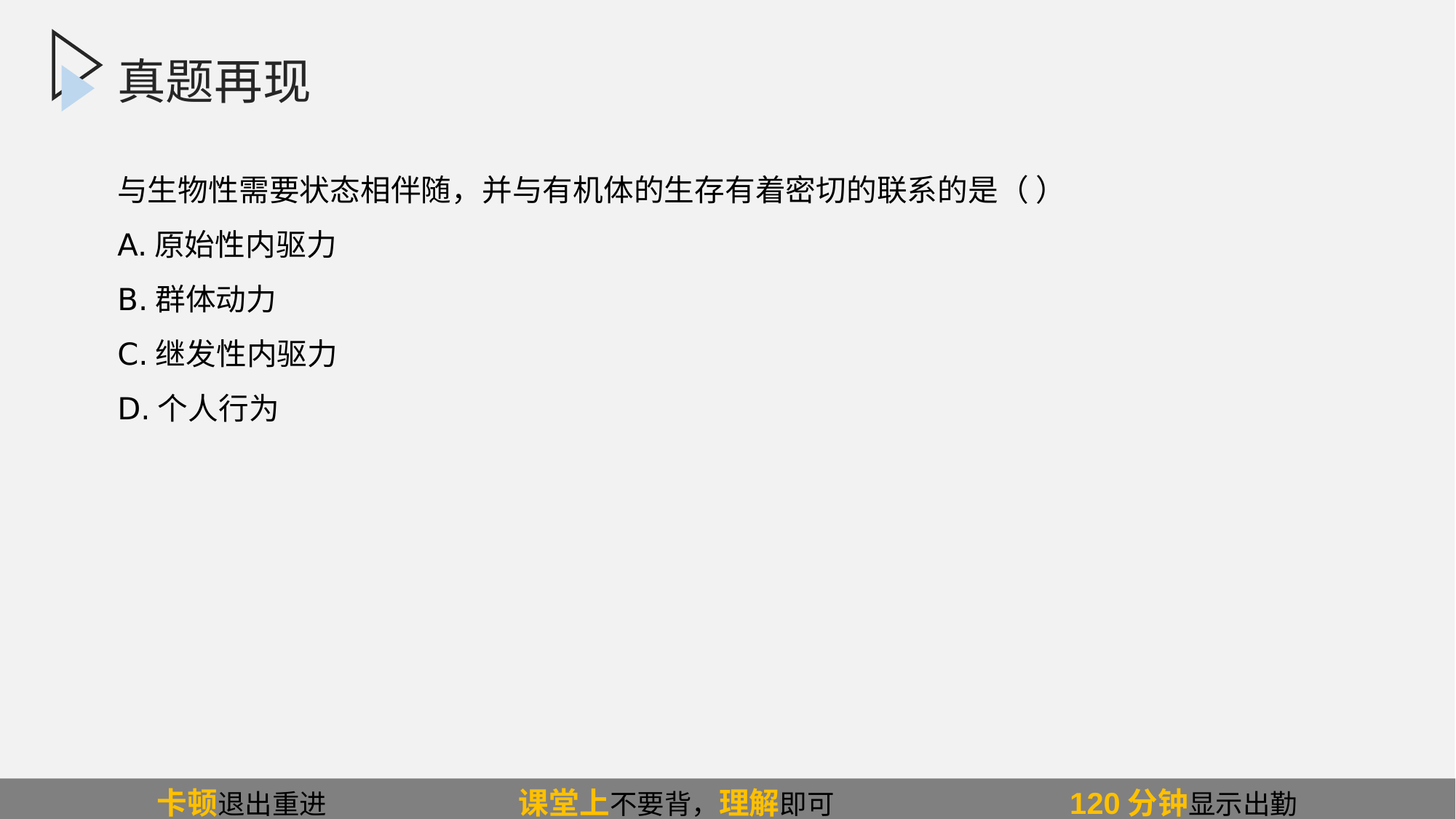

# 真题再现
与生物性需要状态相伴随，并与有机体的生存有着密切的联系的是（ ）
A.原始性内驱力
B.群体动力
C.继发性内驱力
D.个人行为